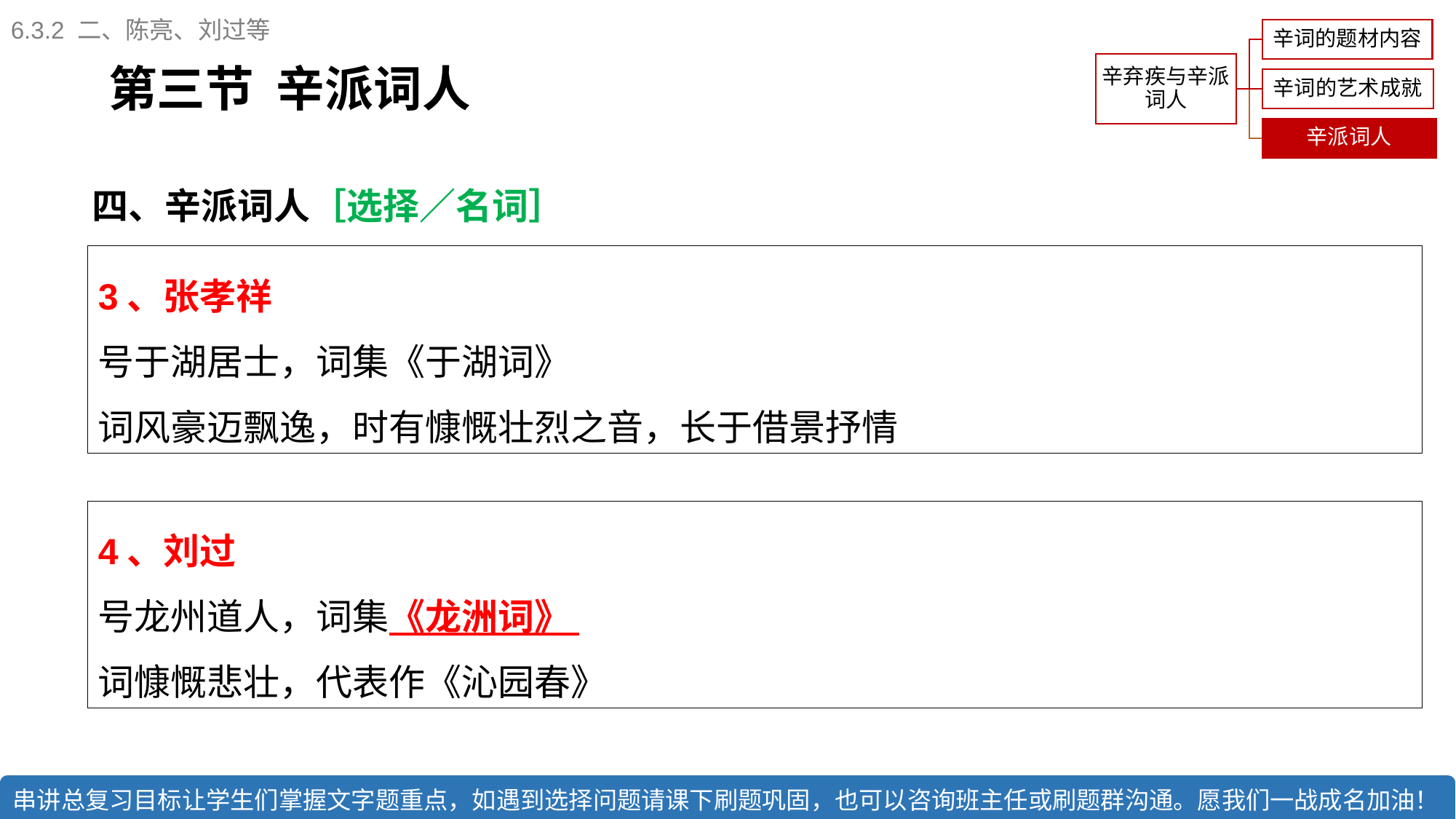

辛弃疾与辛派词人
辛词的题材内容
辛词的艺术成就
辛派词人
6.3.2 二、陈亮、刘过等
第三节  辛派词人
四、辛派词人［选择／名词］
3、张孝祥
号于湖居士，词集《于湖词》
词风豪迈飘逸，时有慷慨壮烈之音，长于借景抒情
4、刘过
号龙州道人，词集《龙洲词》
词慷慨悲壮，代表作《沁园春》